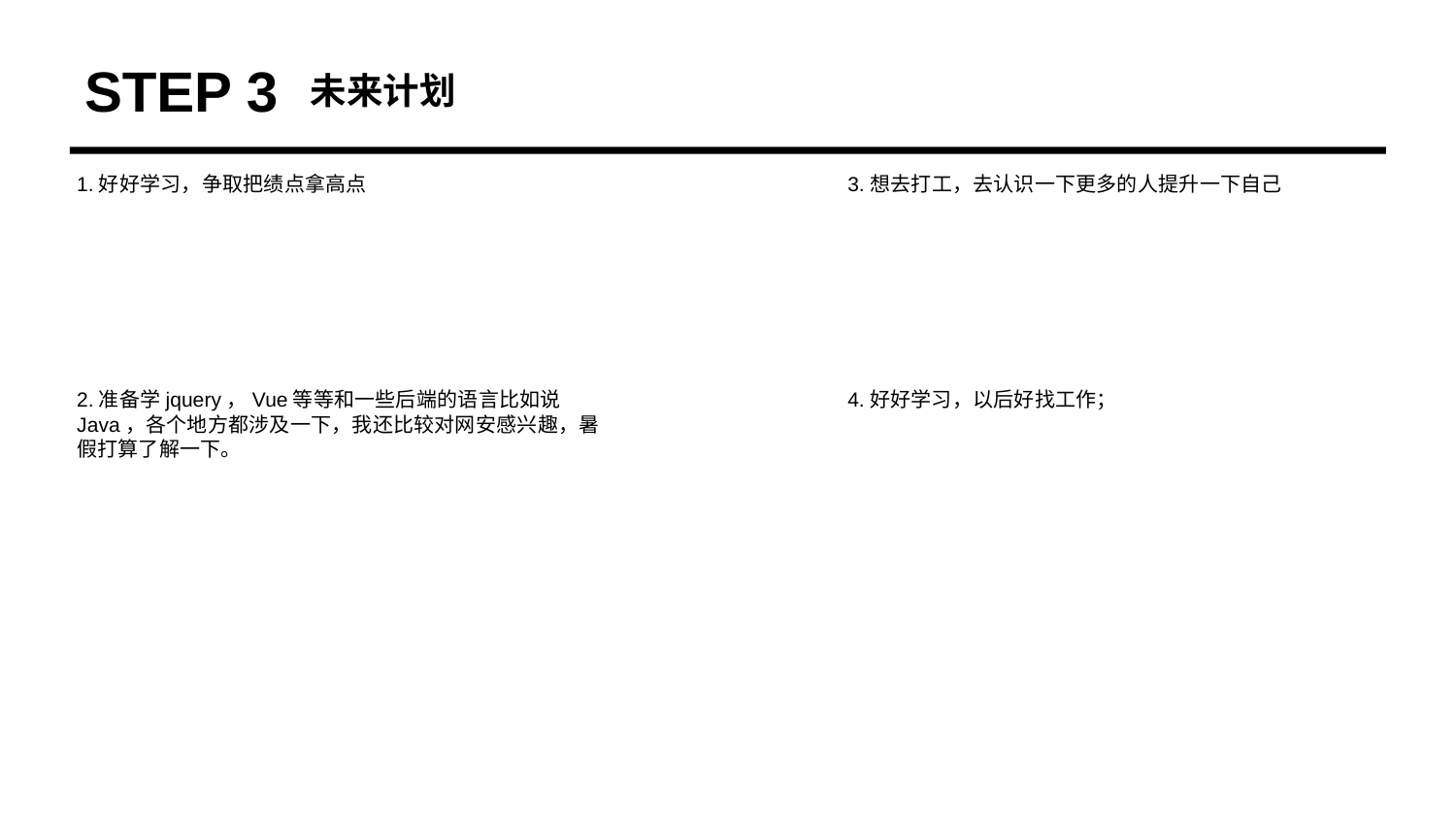

STEP 3
未来计划

1.好好学习，争取把绩点拿高点
3.想去打工，去认识一下更多的人提升一下自己
2.准备学jquery，Vue等等和一些后端的语言比如说Java，各个地方都涉及一下，我还比较对网安感兴趣，暑假打算了解一下。
4.好好学习，以后好找工作；